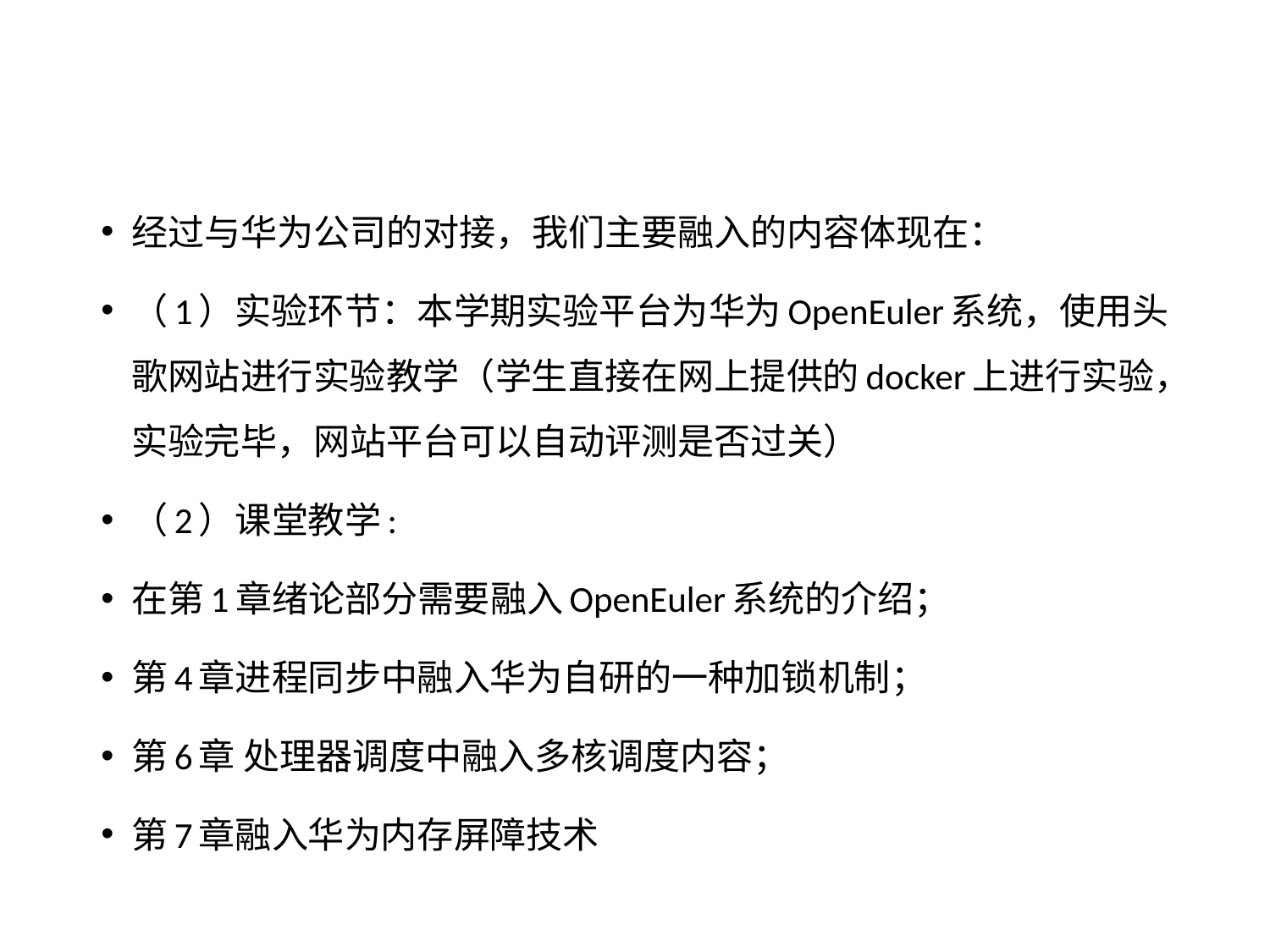

经过与华为公司的对接，我们主要融入的内容体现在：
（1）实验环节：本学期实验平台为华为OpenEuler系统，使用头歌网站进行实验教学（学生直接在网上提供的docker上进行实验，实验完毕，网站平台可以自动评测是否过关）
（2）课堂教学:
在第1章绪论部分需要融入OpenEuler系统的介绍；
第4章进程同步中融入华为自研的一种加锁机制；
第6章 处理器调度中融入多核调度内容；
第7章融入华为内存屏障技术